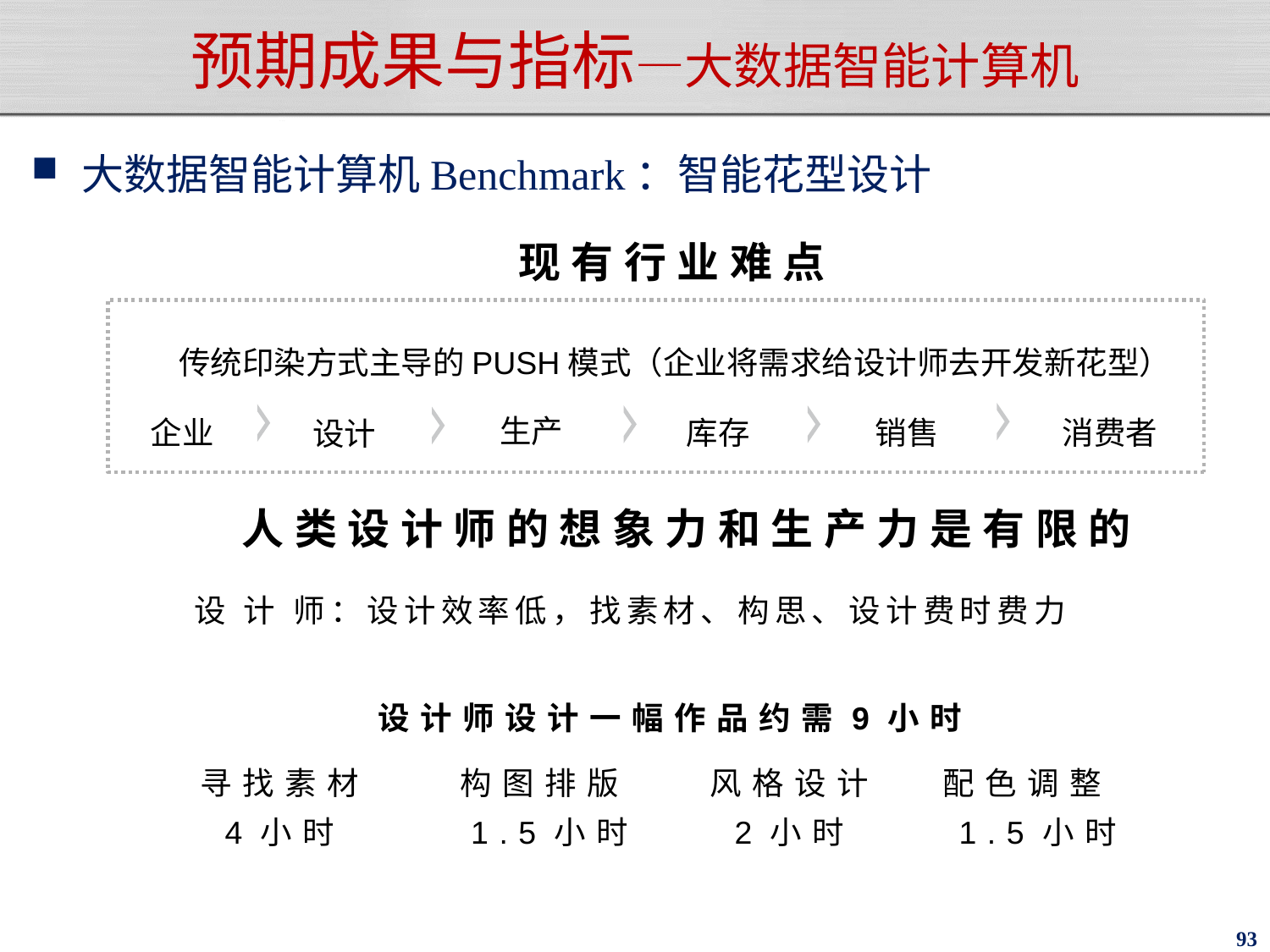

# 预期成果与指标—大数据智能计算机
大数据智能计算机Benchmark：智能花型设计
现有行业难点
传统印染方式主导的PUSH模式（企业将需求给设计师去开发新花型）

生产
企业
库存
销售
消费者
设计

人类设计师的想象力和生产力是有限的
设 计 师：设计效率低，找素材、构思、设计费时费力
设计师设计一幅作品约需9小时
寻找素材
构图排版
风格设计
配色调整

4小时
1.5小时
2小时
1.5小时
93